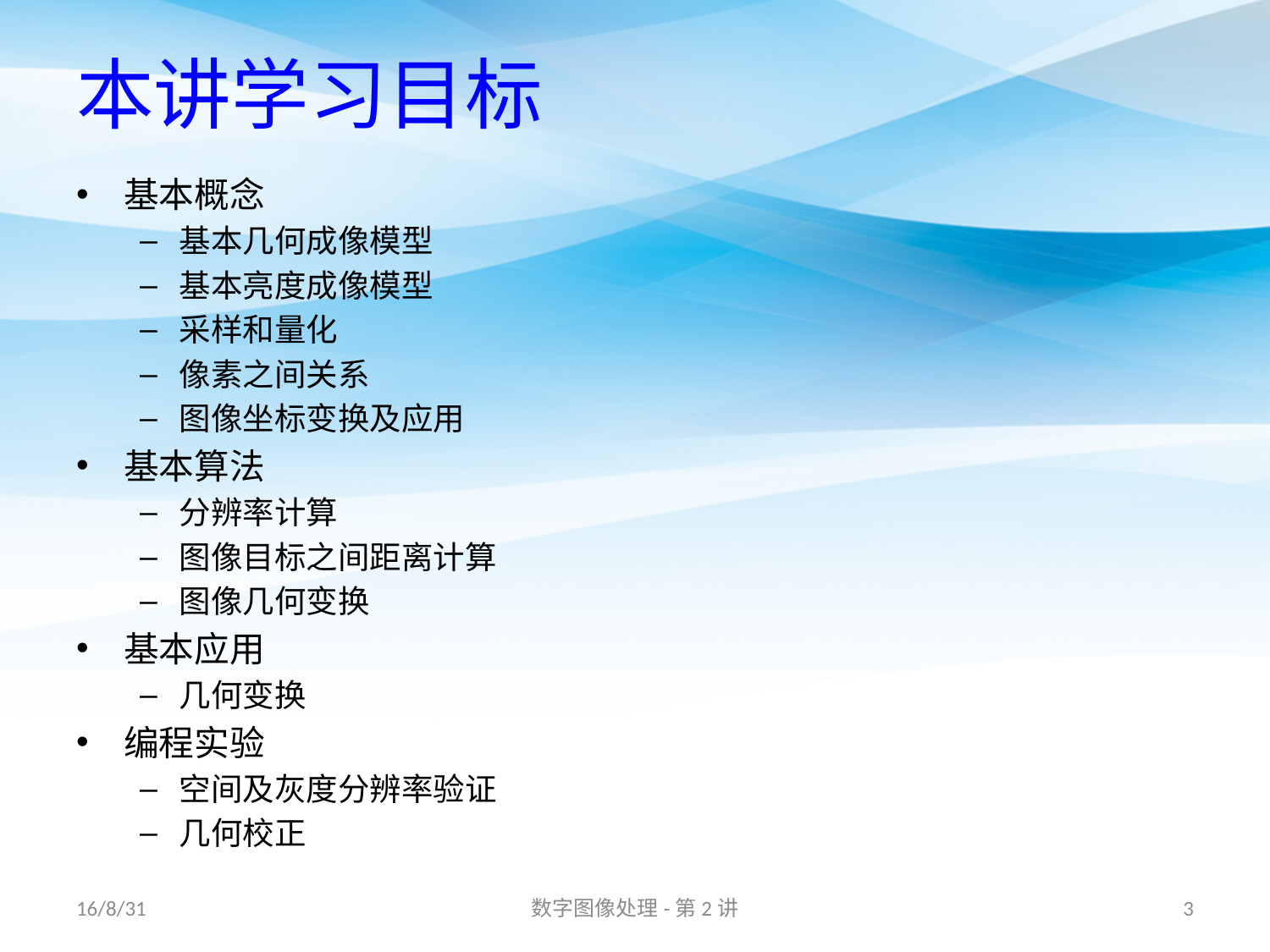

# 本讲学习目标
基本概念
基本几何成像模型
基本亮度成像模型
采样和量化
像素之间关系
图像坐标变换及应用
基本算法
分辨率计算
图像目标之间距离计算
图像几何变换
基本应用
几何变换
编程实验
空间及灰度分辨率验证
几何校正
16/8/31
数字图像处理-第2讲
3